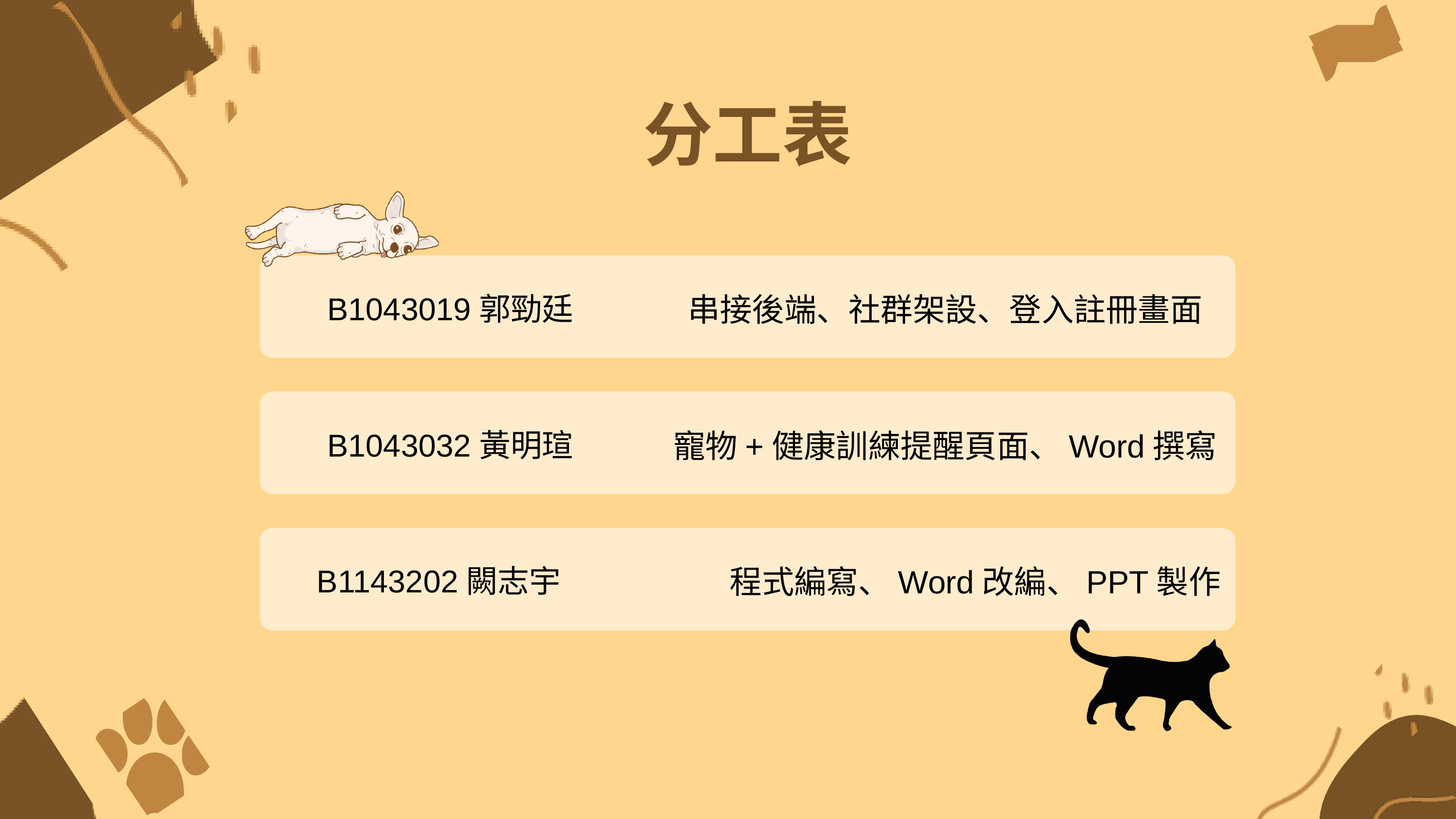

分工表

串接後端、社群架設、登入註冊畫面
B1043019郭勁廷

寵物+健康訓練提醒頁面、Word撰寫
B1043032黃明瑄

程式編寫、Word改編、PPT製作
B1143202闕志宇